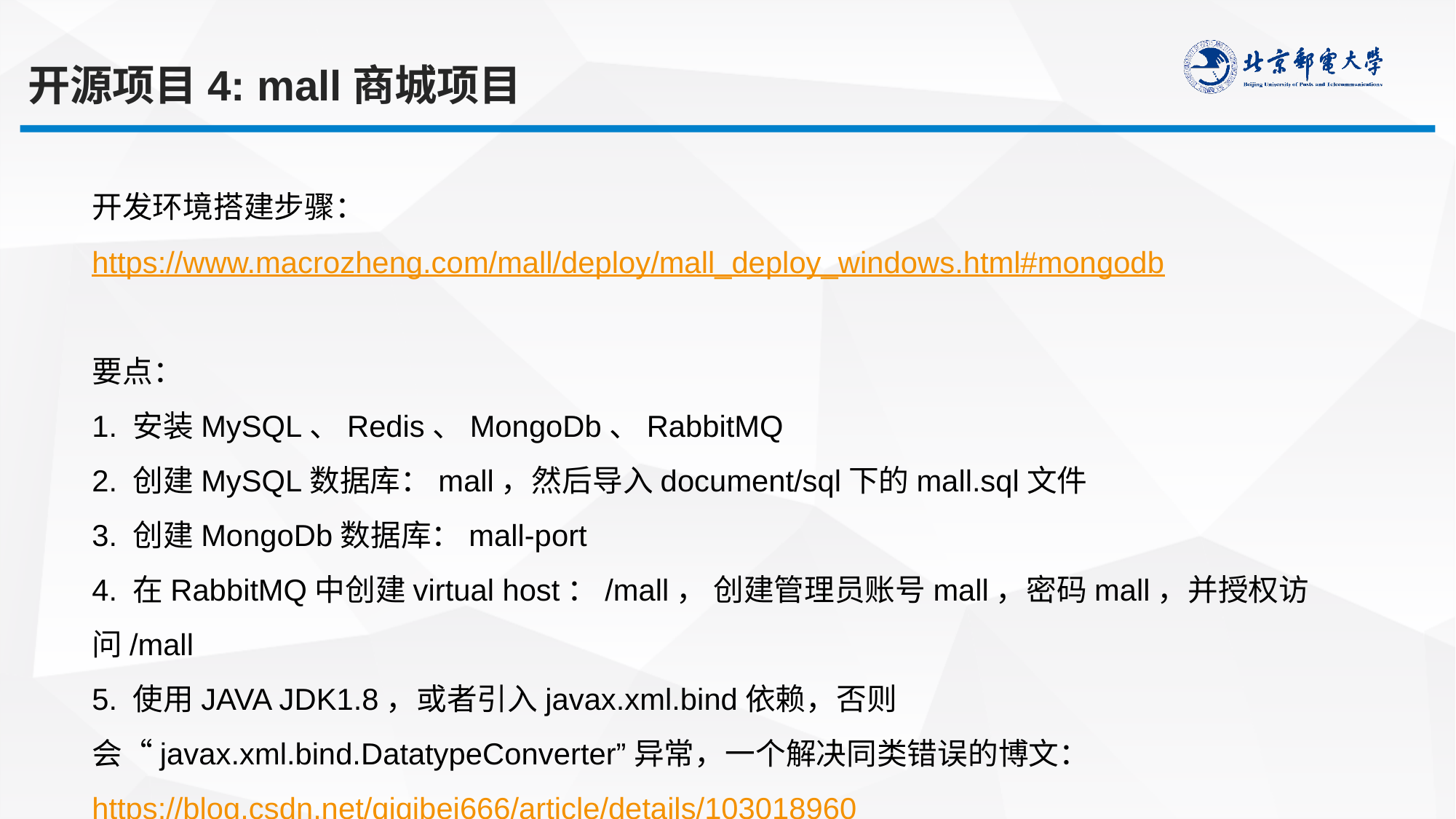

开源项目4: mall商城项目

开发环境搭建步骤：https://www.macrozheng.com/mall/deploy/mall_deploy_windows.html#mongodb

要点：
1. 安装MySQL、Redis、MongoDb、RabbitMQ
2. 创建MySQL数据库：mall，然后导入document/sql下的mall.sql文件
3. 创建MongoDb数据库：mall-port
4. 在RabbitMQ中创建virtual host：/mall， 创建管理员账号mall，密码mall，并授权访问/mall
5. 使用JAVA JDK1.8，或者引入javax.xml.bind依赖，否则会“javax.xml.bind.DatatypeConverter”异常，一个解决同类错误的博文：https://blog.csdn.net/qiqibei666/article/details/103018960